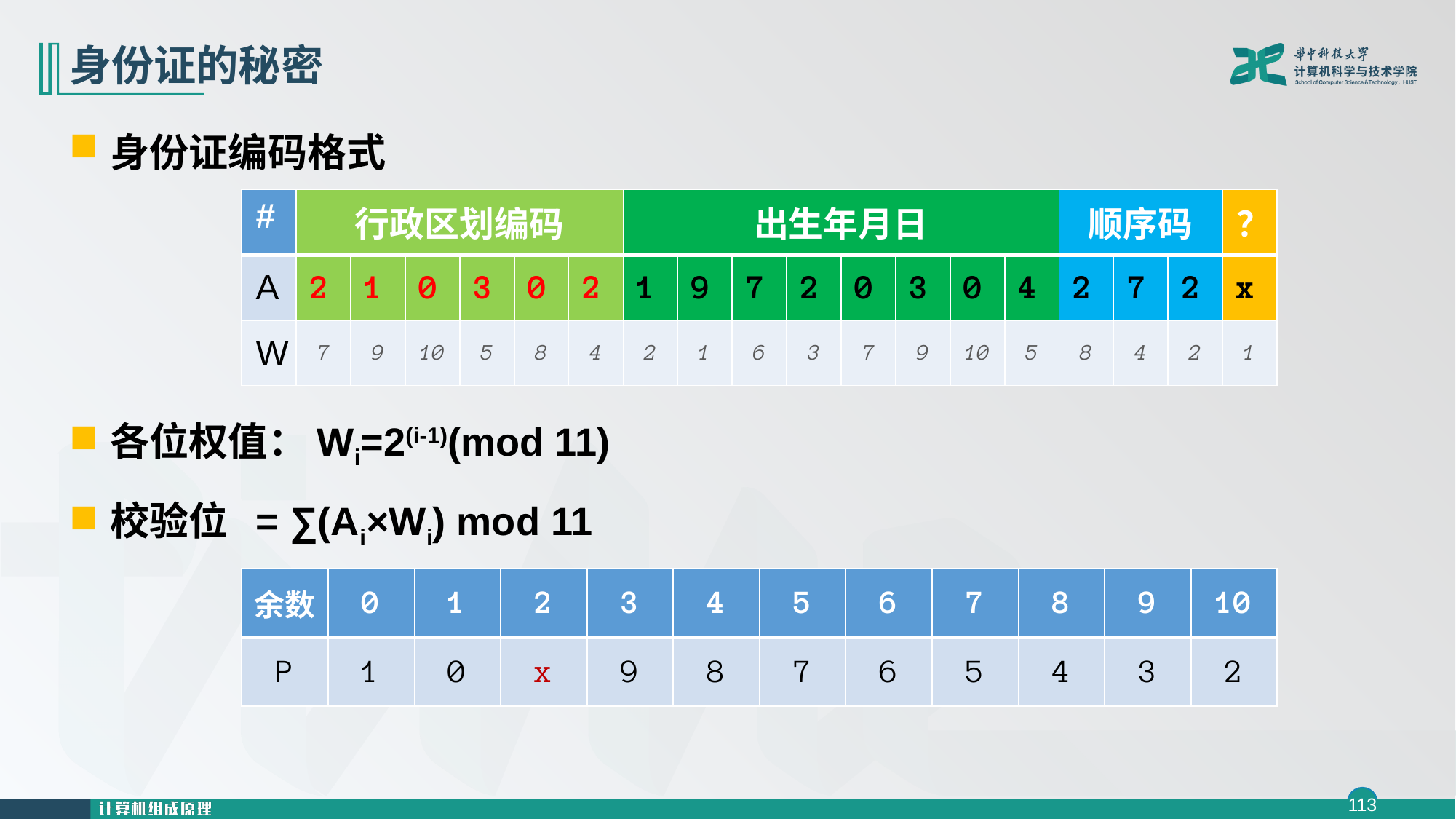

# 身份证的秘密
身份证编码格式

各位权值：Wi=2(i-1)(mod 11)
校验位  = ∑(Ai×Wi) mod 11

| # | 行政区划编码 |  |  |  |  |  | 出生年月日 |  |  |  |  |  |  |  | 顺序码 |  |  | ？ |
| --- | --- | --- | --- | --- | --- | --- | --- | --- | --- | --- | --- | --- | --- | --- | --- | --- | --- | --- |
| A | 2 | 1 | 0 | 3 | 0 | 2 | 1 | 9 | 7 | 2 | 0 | 3 | 0 | 4 | 2 | 7 | 2 | x |
| W | 7 | 9 | 10 | 5 | 8 | 4 | 2 | 1 | 6 | 3 | 7 | 9 | 10 | 5 | 8 | 4 | 2 | 1 |
| 余数 | 0 | 1 | 2 | 3 | 4 | 5 | 6 | 7 | 8 | 9 | 10 |
| --- | --- | --- | --- | --- | --- | --- | --- | --- | --- | --- | --- |
| P | 1 | 0 | x | 9 | 8 | 7 | 6 | 5 | 4 | 3 | 2 |